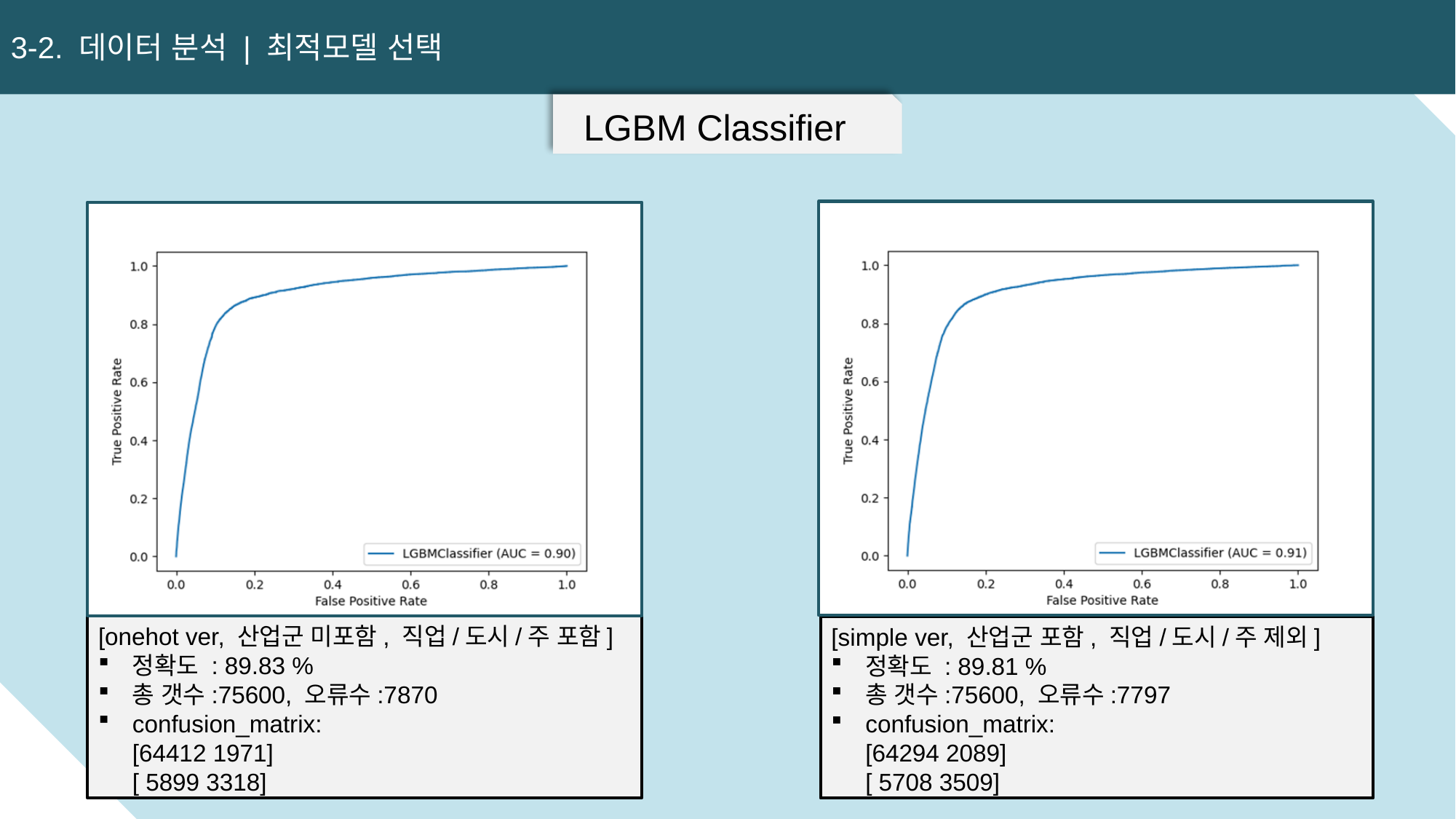

3-2. 데이터 분석 | 최적모델 선택
25
LGBM Classifier

[onehot ver, 산업군 미포함, 직업/도시/주 포함]
정확도 : 89.83 %
총 갯수:75600, 오류수:7870
confusion_matrix:
[64412 1971]
[ 5899 3318]
[simple ver, 산업군 포함, 직업/도시/주 제외]
정확도 : 89.81 %
총 갯수:75600, 오류수:7797
confusion_matrix:
[64294 2089]
[ 5708 3509]